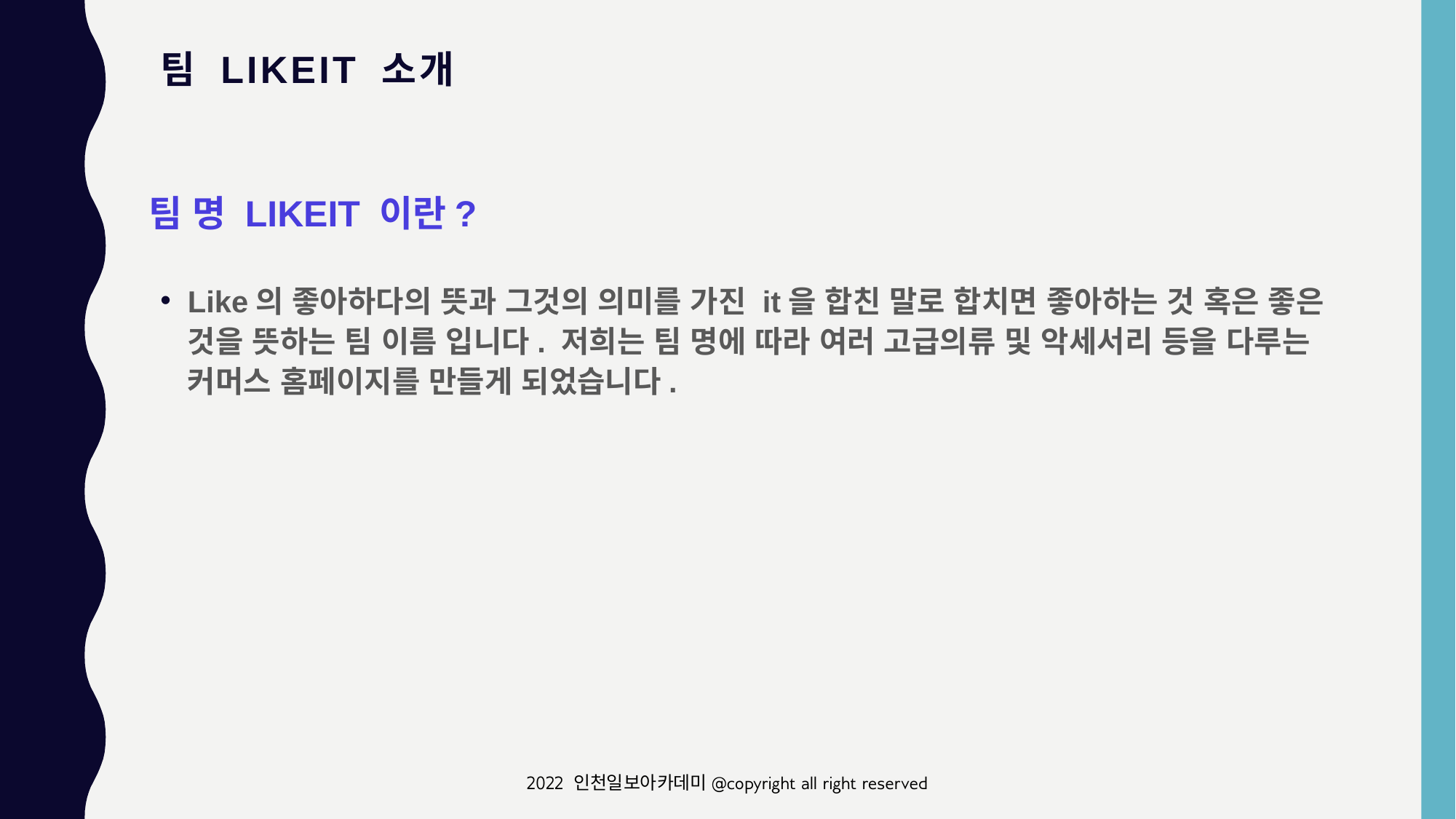

# 팀 Likeit 소개
팀 명 LIKEIT 이란?

Like의 좋아하다의 뜻과 그것의 의미를 가진 it을 합친 말로 합치면 좋아하는 것 혹은 좋은 것을 뜻하는 팀 이름 입니다. 저희는 팀 명에 따라 여러 고급의류 및 악세서리 등을 다루는 커머스 홈페이지를 만들게 되었습니다.
2022 인천일보아카데미@copyright all right reserved